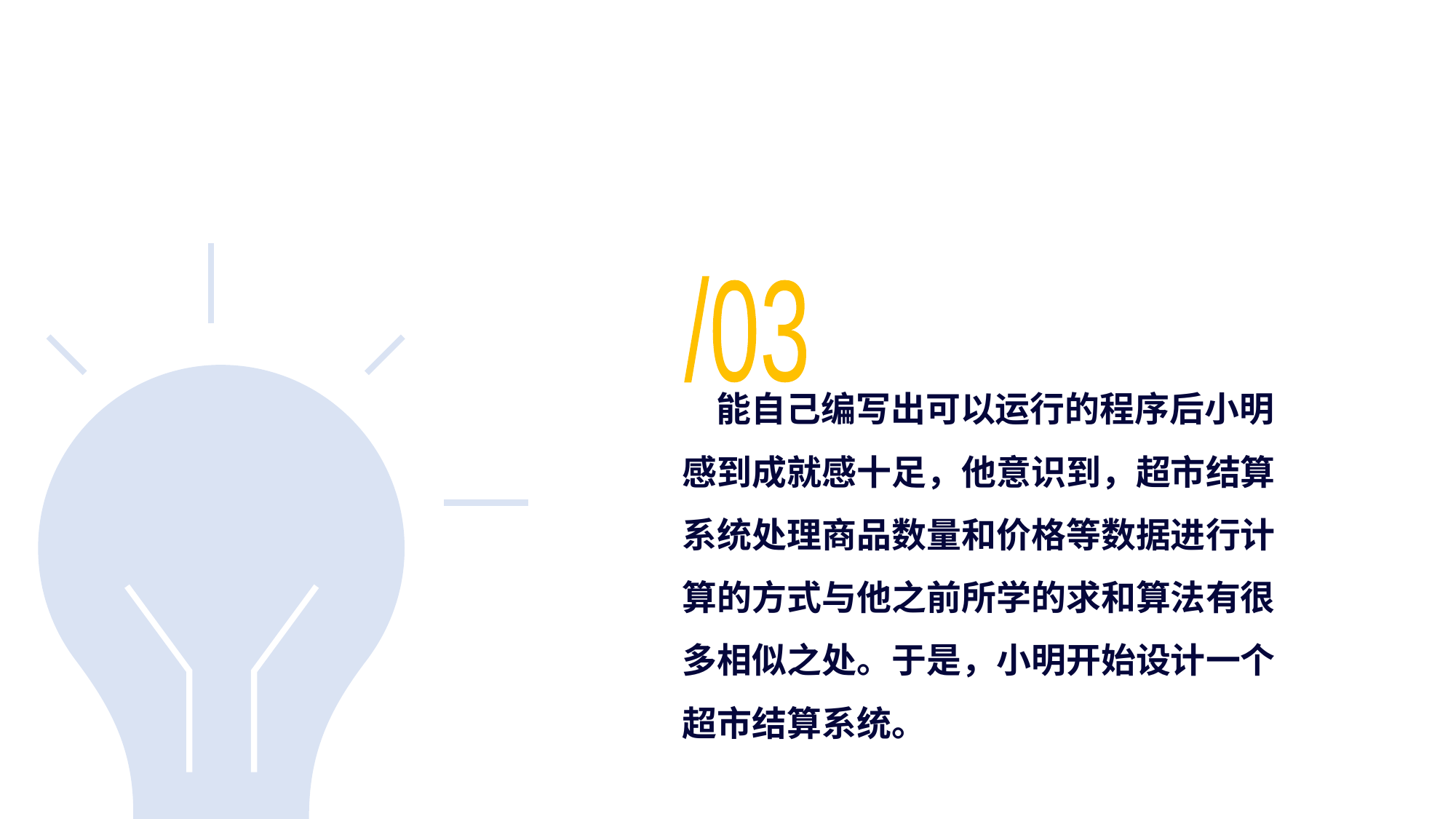

/03
# 能自己编写出可以运行的程序后小明感到成就感十足，他意识到，超市结算系统处理商品数量和价格等数据进行计算的方式与他之前所学的求和算法有很多相似之处。于是，小明开始设计一个超市结算系统。